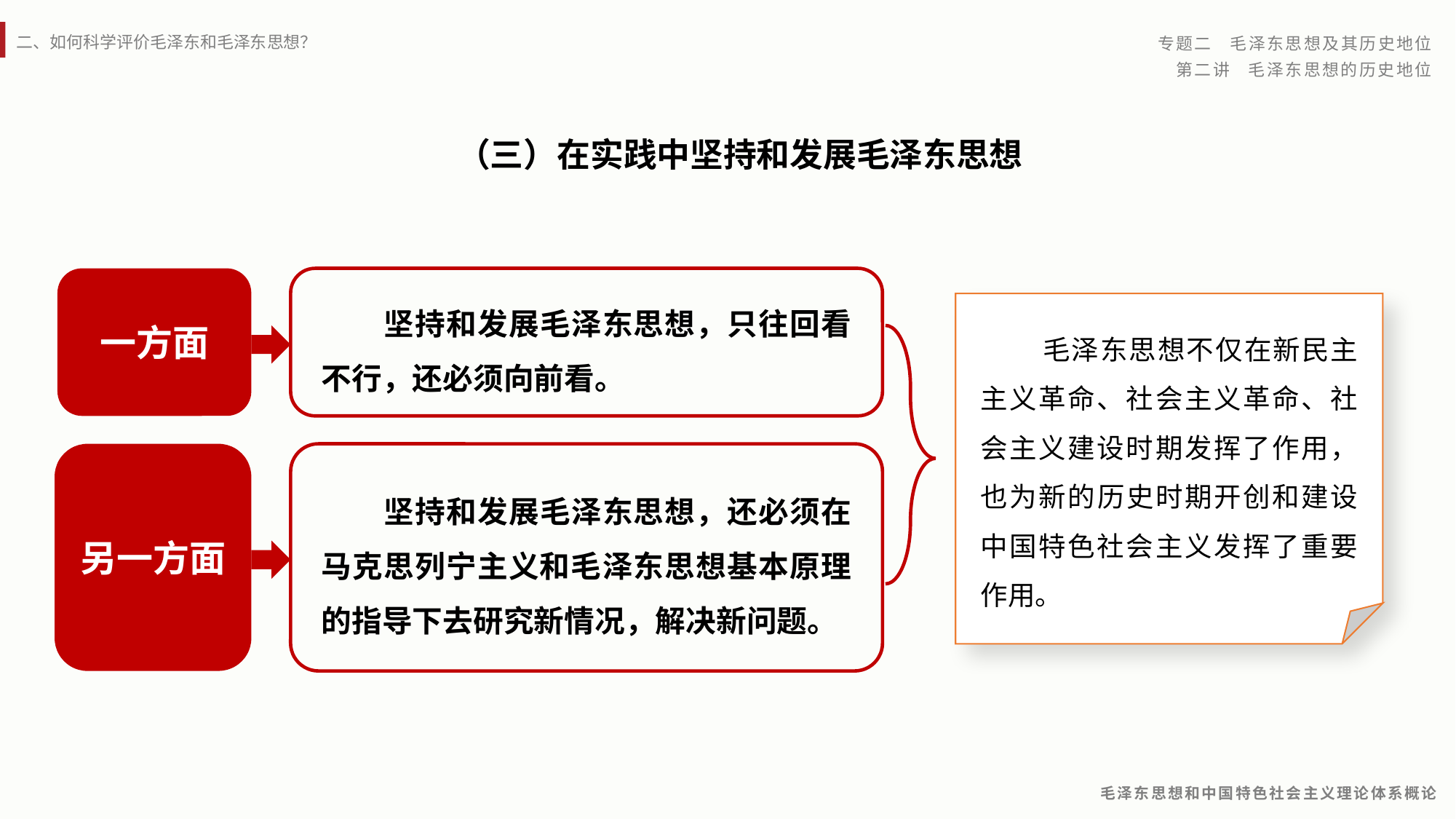

（三）在实践中坚持和发展毛泽东思想
一方面

       坚持和发展毛泽东思想，只往回看不行，还必须向前看。

       毛泽东思想不仅在新民主主义革命、社会主义革命、社会主义建设时期发挥了作用，也为新的历史时期开创和建设中国特色社会主义发挥了重要作用。

另一方面

       坚持和发展毛泽东思想，还必须在马克思列宁主义和毛泽东思想基本原理的指导下去研究新情况，解决新问题。